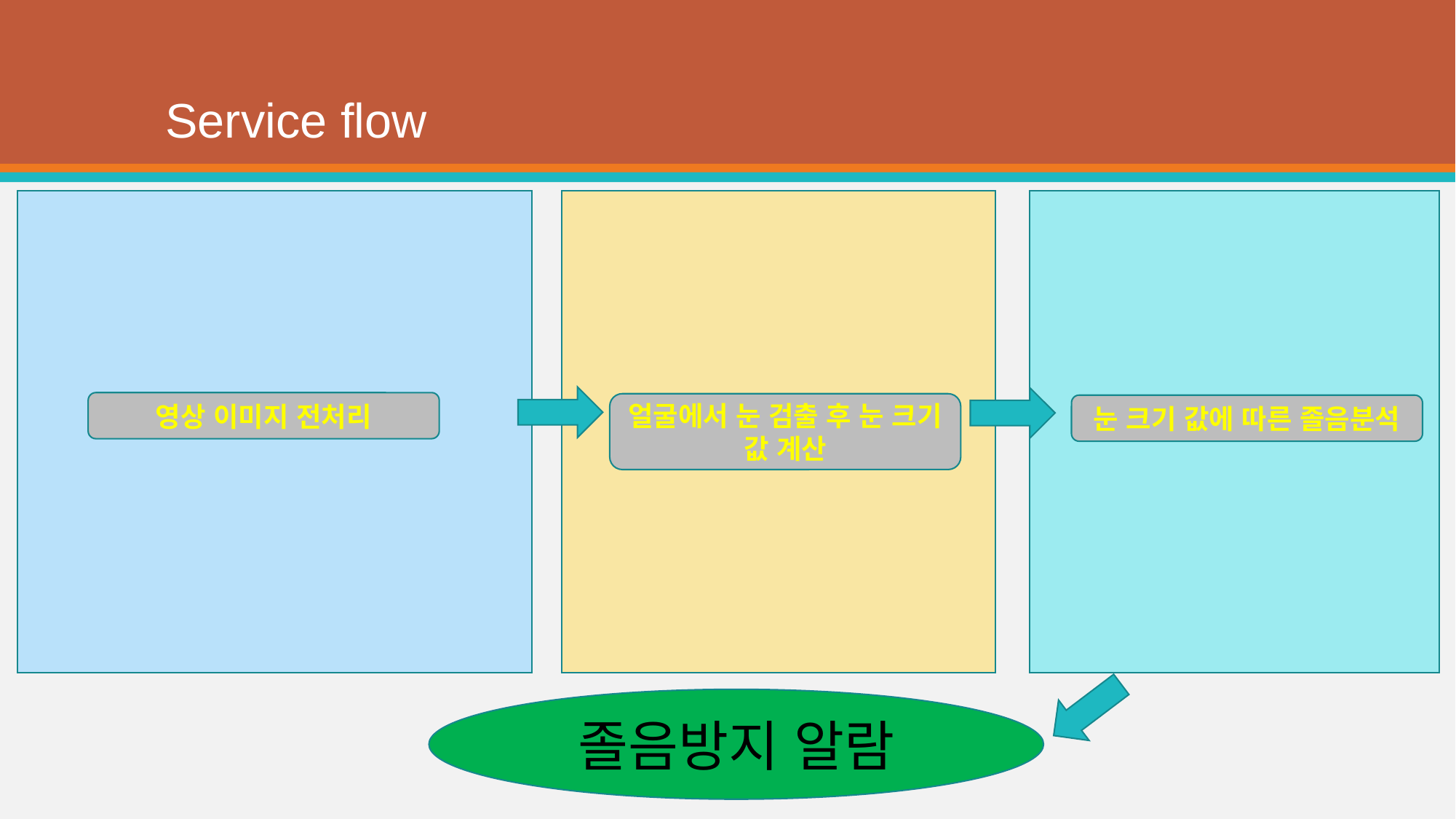

# Service flow

영상 이미지 전처리
얼굴에서 눈 검출 후 눈 크기 값 계산
눈 크기 값에 따른 졸음분석

졸음방지 알람